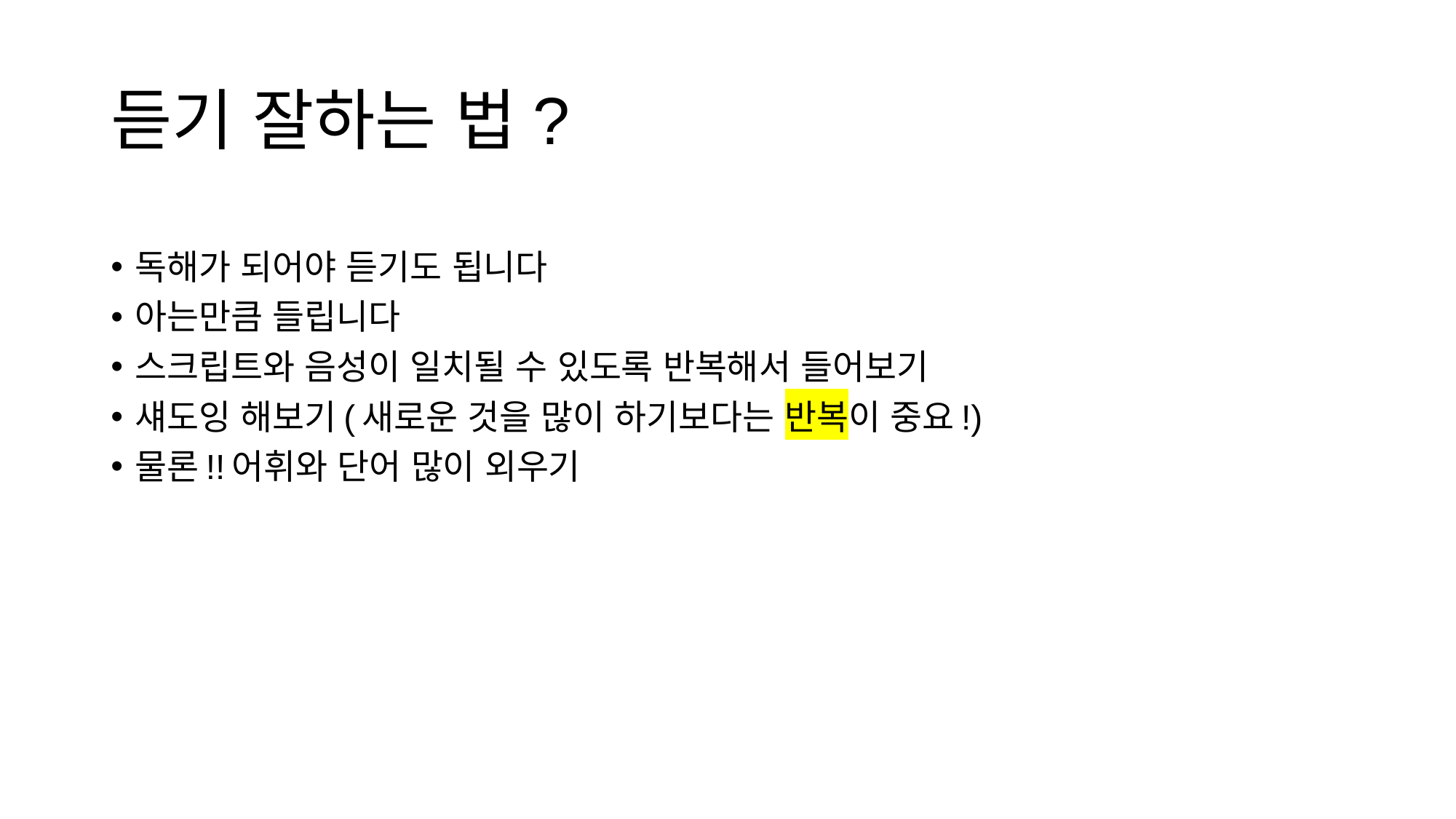

# 듣기 잘하는 법?
독해가 되어야 듣기도 됩니다
아는만큼 들립니다
스크립트와 음성이 일치될 수 있도록 반복해서 들어보기
섀도잉 해보기(새로운 것을 많이 하기보다는 반복이 중요!)
물론!!어휘와 단어 많이 외우기